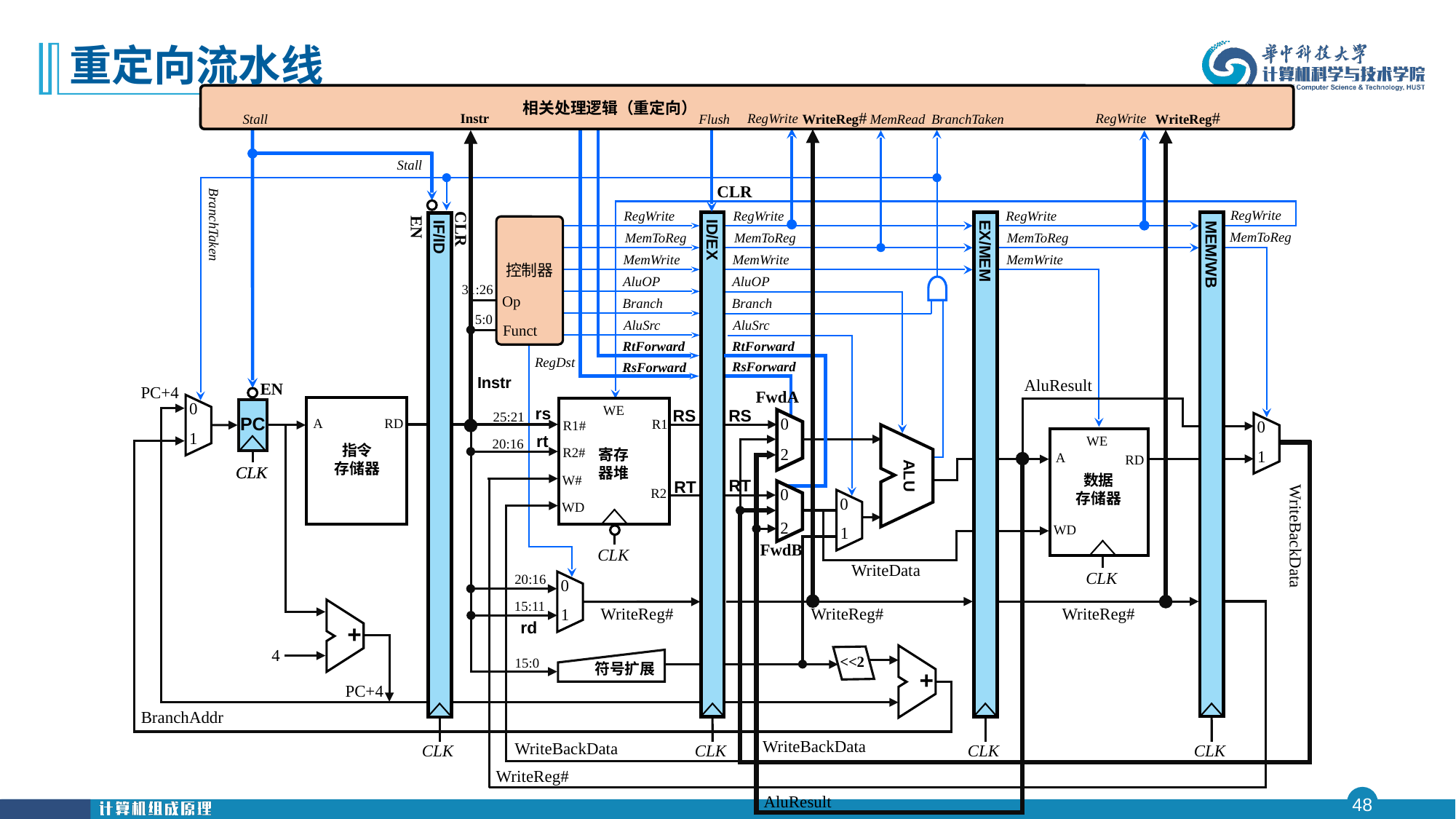

# 重定向流水线
相关处理逻辑（重定向）
WriteReg#
WriteReg#
Instr
RegWrite
RegWrite
Flush
MemRead
BranchTaken
Stall
Stall
CLR

RegWrite
MemToReg
RegWrite
MemToReg
MemWrite
RegWrite
MemToReg
MemWrite
AluOP

Branch
AluSrc
RegWrite
MemToReg
MemWrite
AluOP

Branch
AluSrc
IF/ID
ID/EX
EX/MEM
MEM/WB
BranchTaken

CLK

CLK

CLK

CLK

控制器
Op
Funct
EN
CLR
31:26

5:0
RtForward
RtForward
RegDst
RsForward
RsForward
Instr
AluResult
EN
PC+4
FwdA

0

1
WE

R1
R1#
R2#
寄存
器堆
W#
R2
WD
CLK
rs

A
RD
指令
存储器

RS
RS
25:21
PC
0

2
0

1

ALU
rt
WE

A
RD
数据
存储器
WD
20:16
CLK
CLK
RT
RT
0

2
0

1
WriteBackData

FwdB
WriteData
CLK
20:16
0

1
15:11
WriteReg#
WriteReg#
WriteReg#
+

rd

4
<<2

+

15:0

符号扩展
PC+4
BranchAddr
WriteBackData
WriteBackData
WriteReg#
AluResult